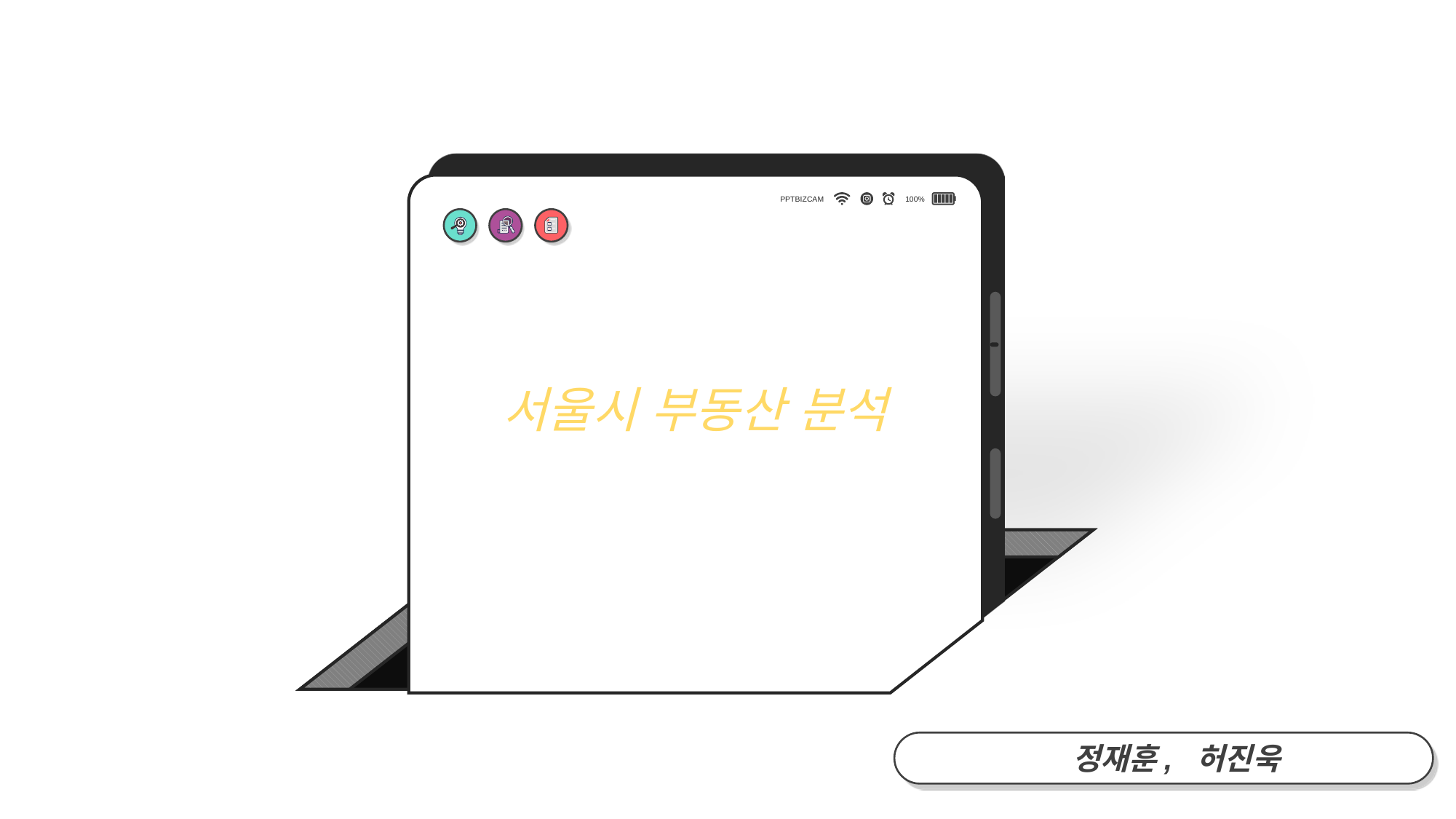

서울시 부동산 분석

PPTBIZCAM
100%

정재훈,  허진욱